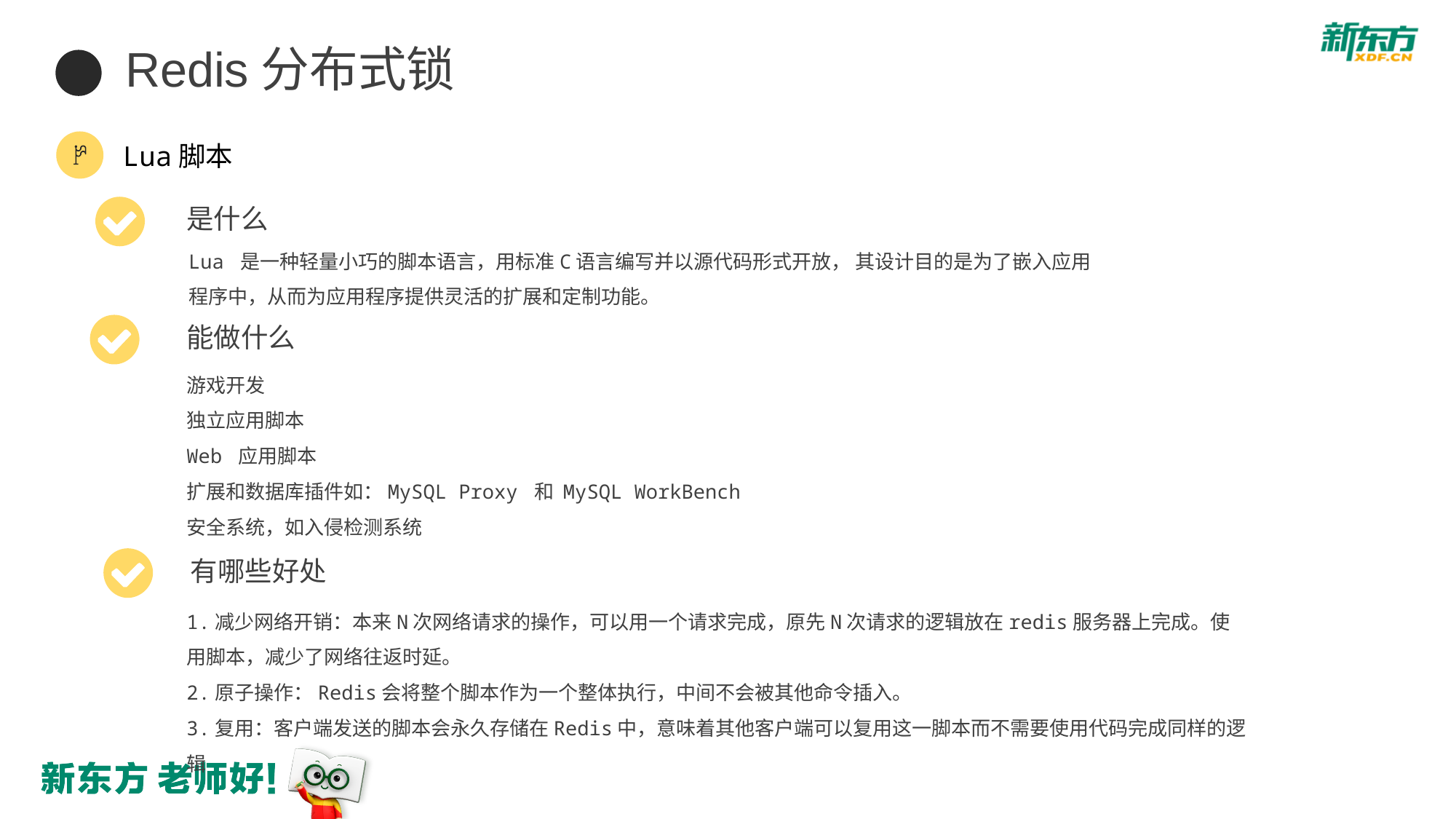

Redis分布式锁

Lua脚本
是什么

Lua 是一种轻量小巧的脚本语言，用标准C语言编写并以源代码形式开放， 其设计目的是为了嵌入应用程序中，从而为应用程序提供灵活的扩展和定制功能。

能做什么
游戏开发
独立应用脚本
Web 应用脚本
扩展和数据库插件如：MySQL Proxy 和 MySQL WorkBench
安全系统，如入侵检测系统

有哪些好处
1.减少网络开销：本来N次网络请求的操作，可以用一个请求完成，原先N次请求的逻辑放在redis服务器上完成。使用脚本，减少了网络往返时延。
2.原子操作：Redis会将整个脚本作为一个整体执行，中间不会被其他命令插入。
3.复用：客户端发送的脚本会永久存储在Redis中，意味着其他客户端可以复用这一脚本而不需要使用代码完成同样的逻辑